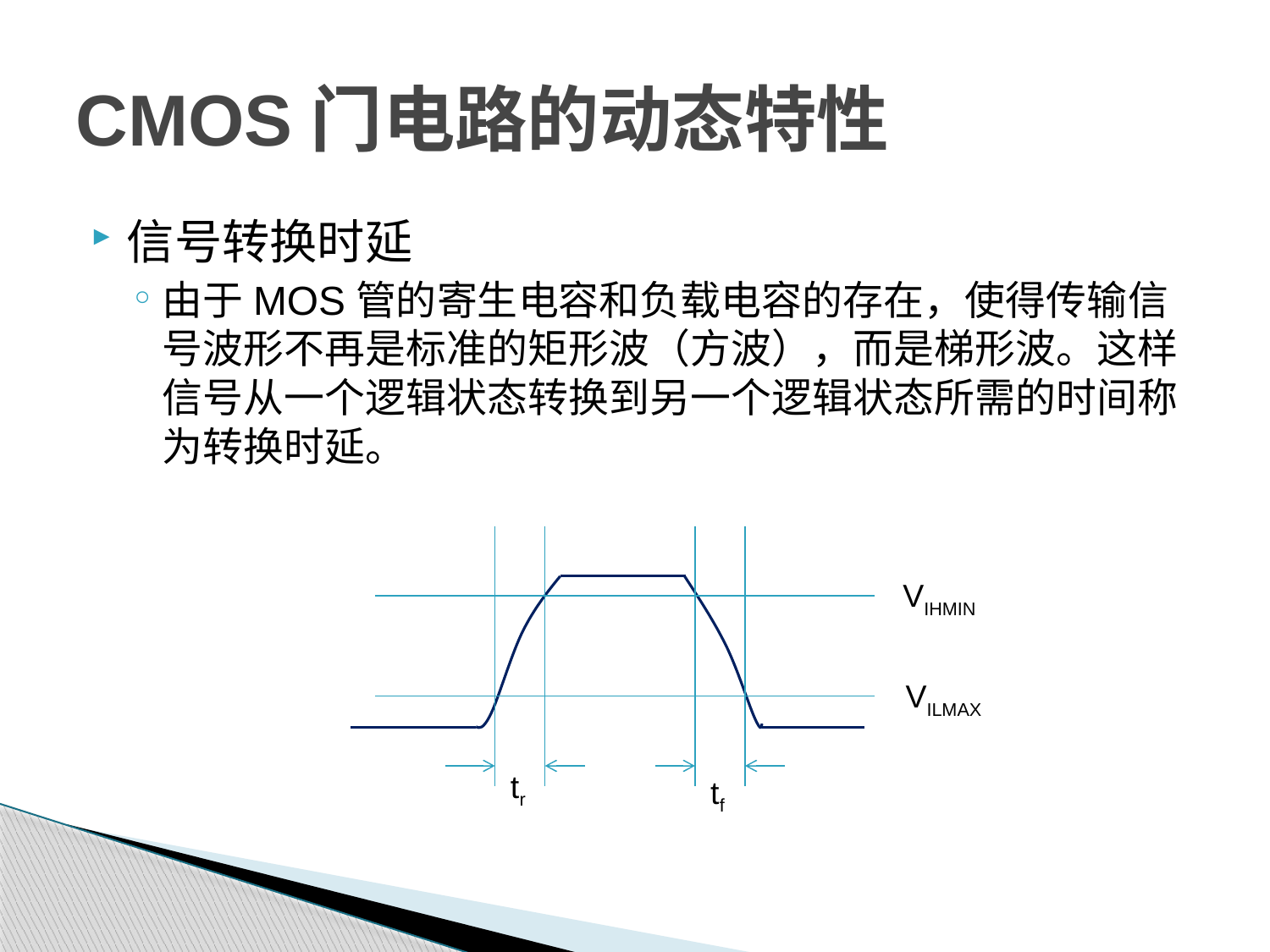

# CMOS门电路的动态特性
信号转换时延
由于MOS管的寄生电容和负载电容的存在，使得传输信号波形不再是标准的矩形波（方波），而是梯形波。这样信号从一个逻辑状态转换到另一个逻辑状态所需的时间称为转换时延。
VIHMIN

VILMAX
tr
tf